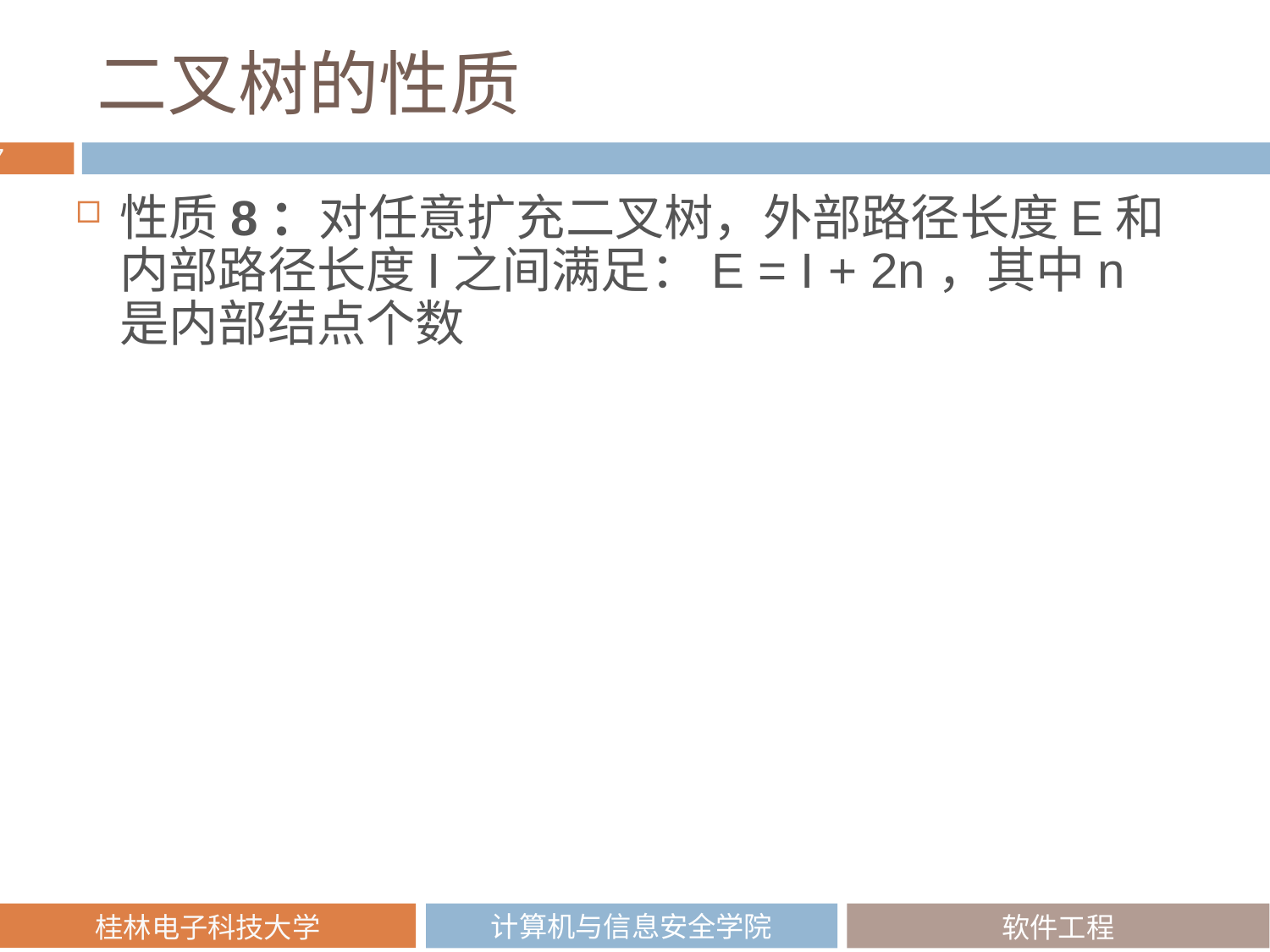

# 二叉树的性质
性质8：对任意扩充二叉树，外部路径长度E和内部路径长度I之间满足：E = I + 2n，其中n是内部结点个数